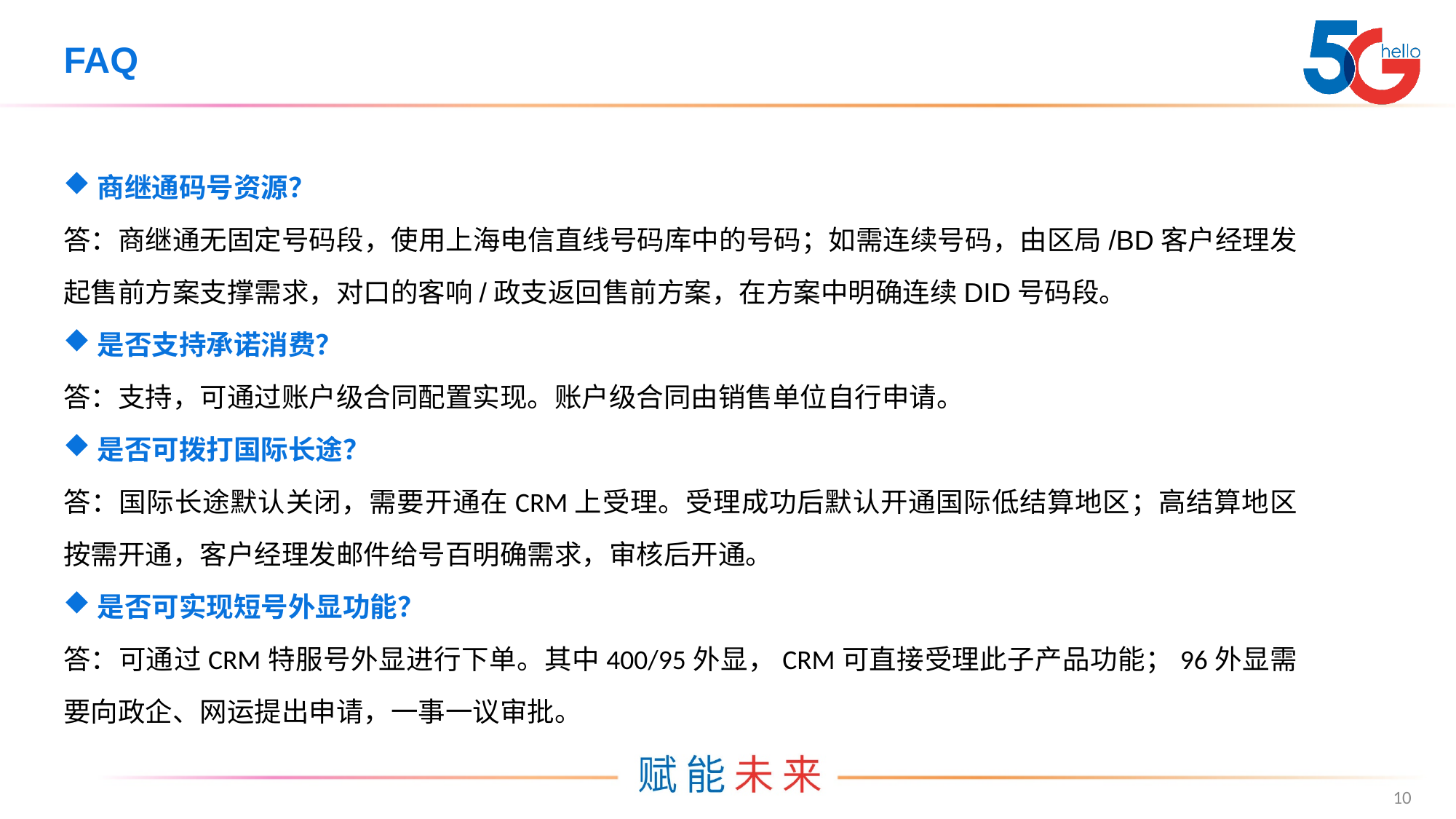

# FAQ
商继通码号资源？
答：商继通无固定号码段，使用上海电信直线号码库中的号码；如需连续号码，由区局/BD客户经理发起售前方案支撑需求，对口的客响/政支返回售前方案，在方案中明确连续DID号码段。
是否支持承诺消费？
答：支持，可通过账户级合同配置实现。账户级合同由销售单位自行申请。
是否可拨打国际长途？
答：国际长途默认关闭，需要开通在CRM上受理。受理成功后默认开通国际低结算地区；高结算地区按需开通，客户经理发邮件给号百明确需求，审核后开通。
是否可实现短号外显功能？
答：可通过CRM特服号外显进行下单。其中400/95外显，CRM可直接受理此子产品功能；96外显需要向政企、网运提出申请，一事一议审批。